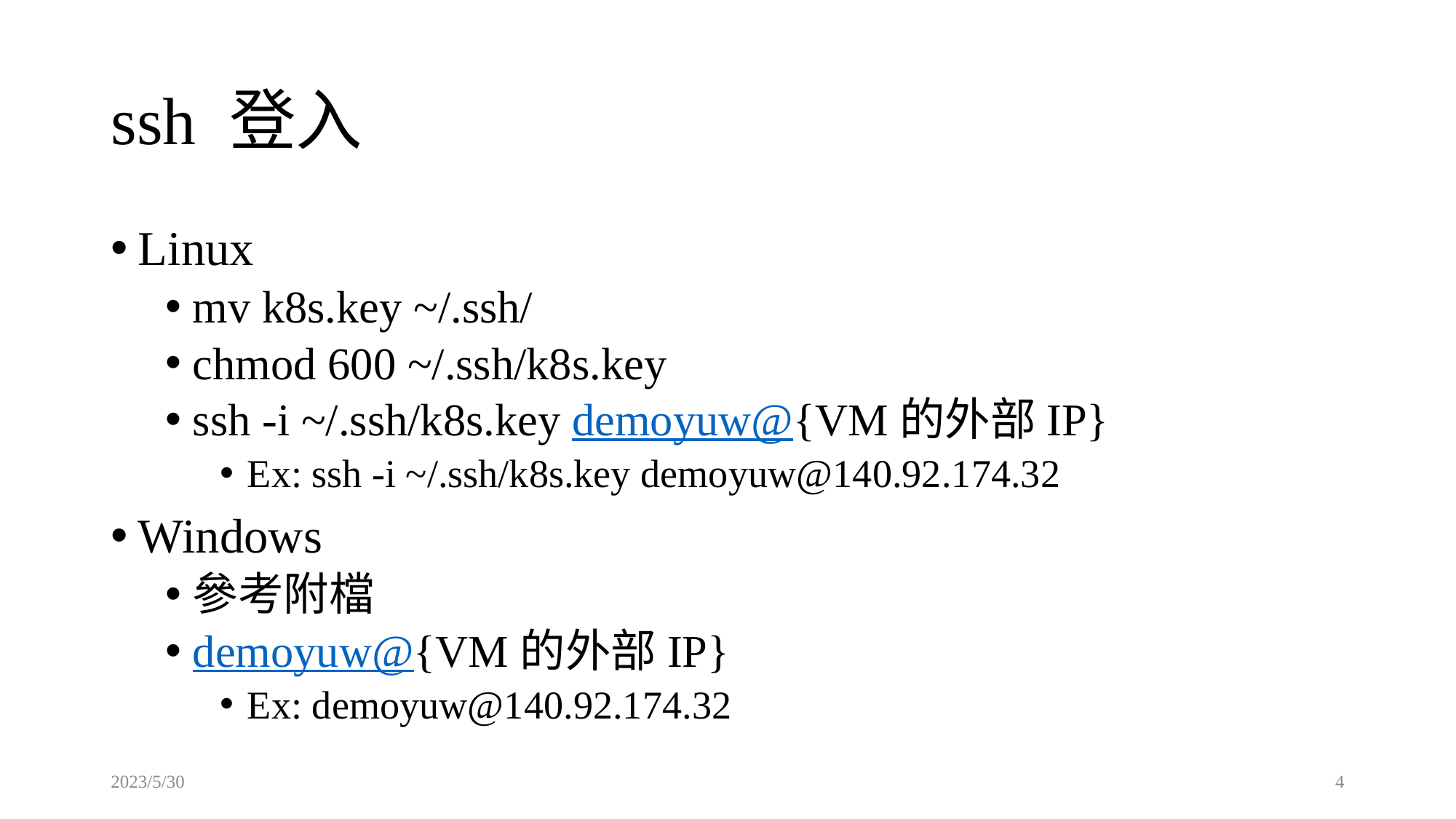

# ssh 登入
Linux
mv k8s.key ~/.ssh/
chmod 600 ~/.ssh/k8s.key
ssh -i ~/.ssh/k8s.key demoyuw@{VM的外部IP}
Ex: ssh -i ~/.ssh/k8s.key demoyuw@140.92.174.32
Windows
參考附檔
demoyuw@{VM的外部IP}
Ex: demoyuw@140.92.174.32
2023/5/30
4